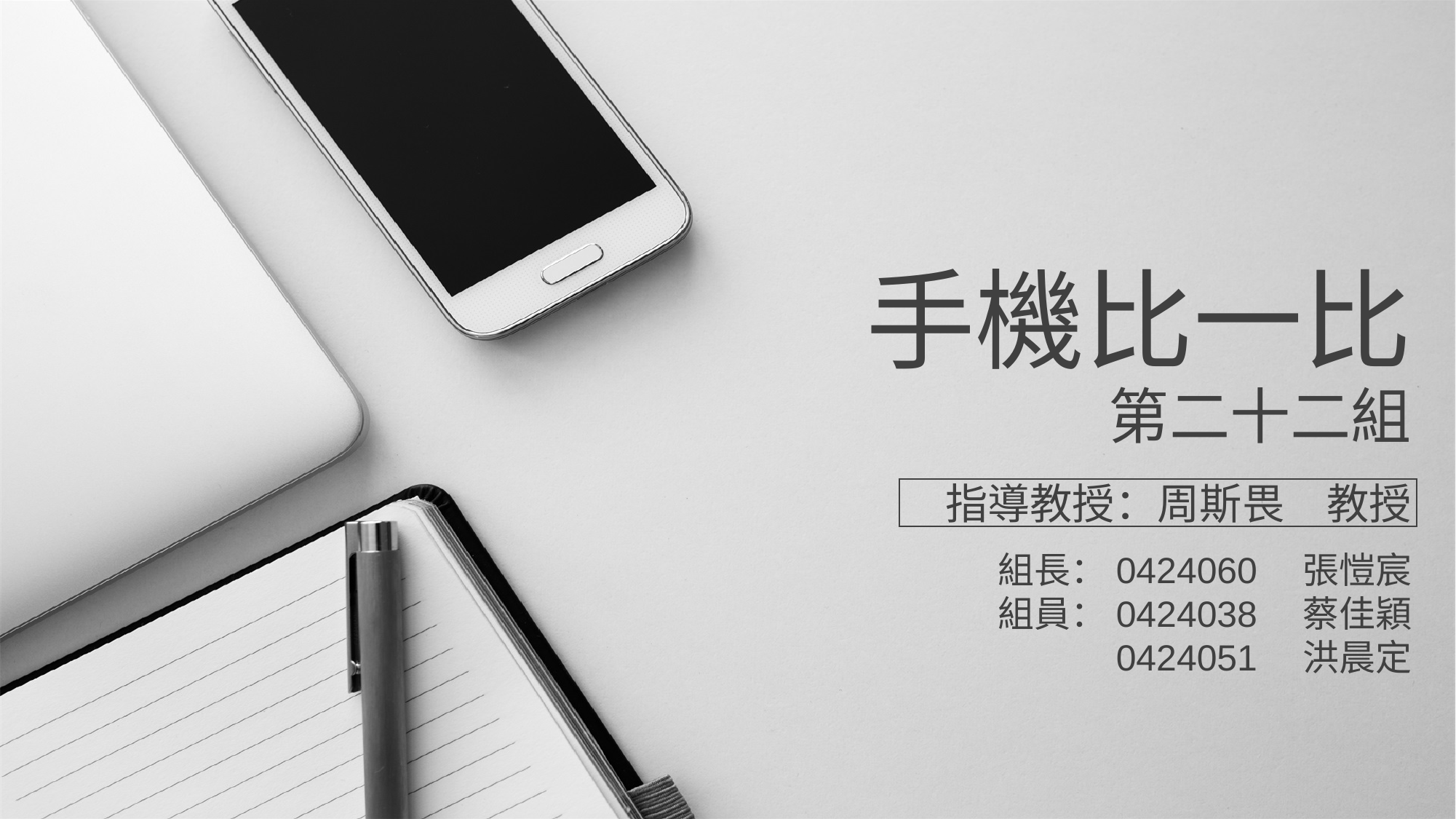

手機比一比
第二十二組
指導教授：周斯畏　教授

組長：0424060　張愷宸
組員：0424038　蔡佳穎
0424051　洪晨定